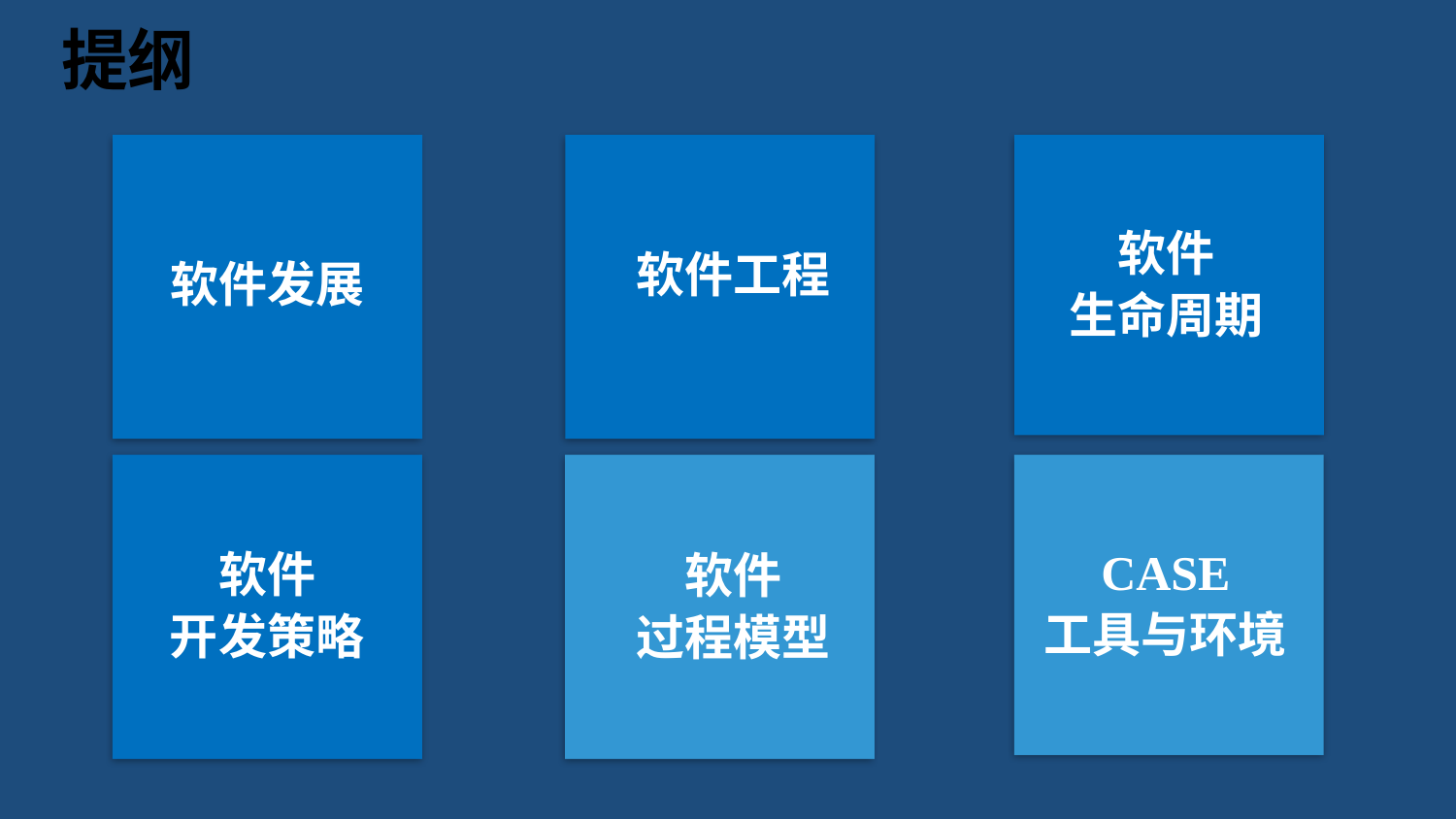

# 提纲

软件发展

软件工程

软件
生命周期

软件
开发策略

软件
过程模型

CASE
工具与环境